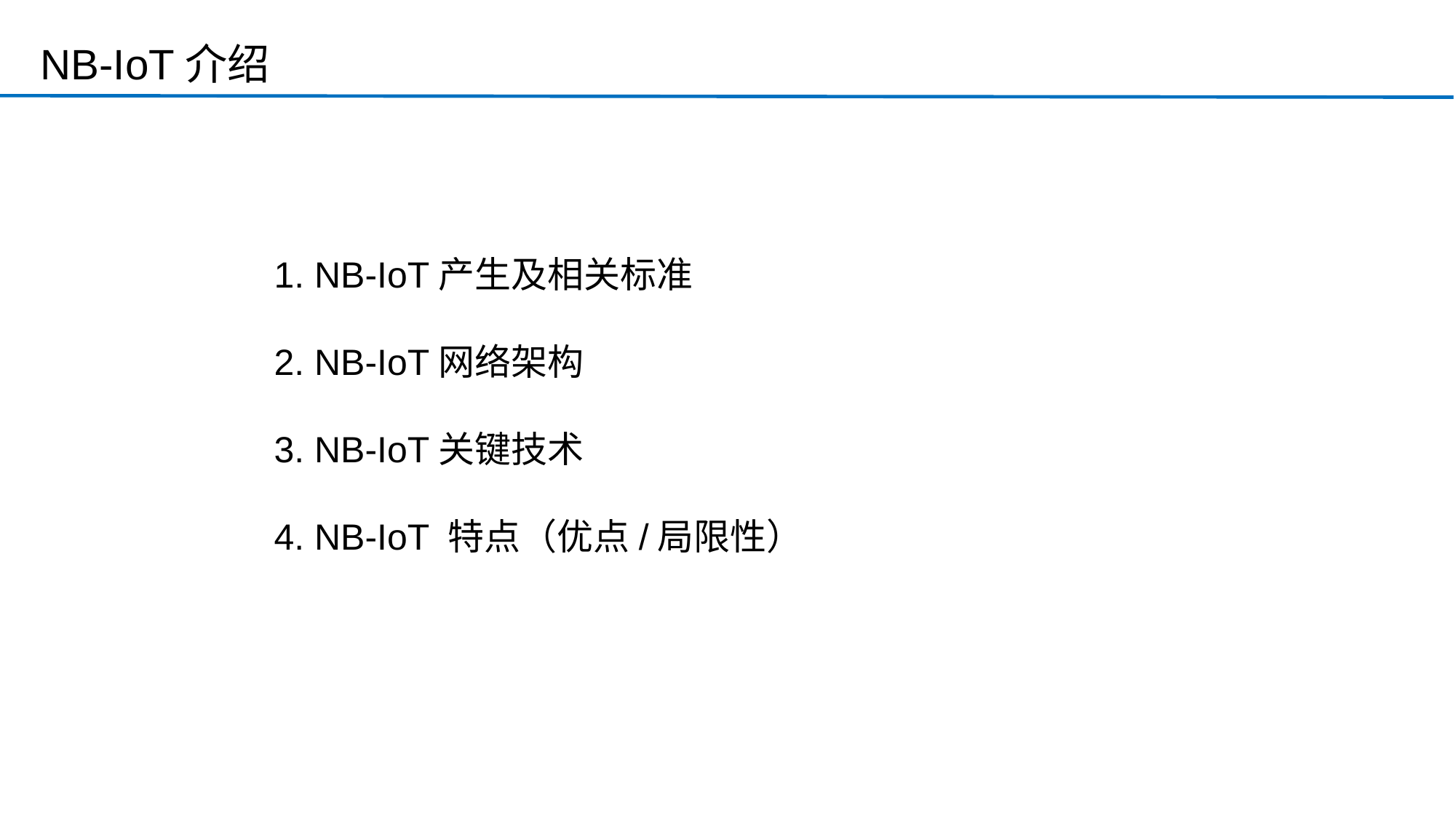

NB-IoT介绍
# 1. NB-IoT产生及相关标准 2. NB-IoT网络架构 3. NB-IoT关键技术 4. NB-IoT 特点（优点/局限性）